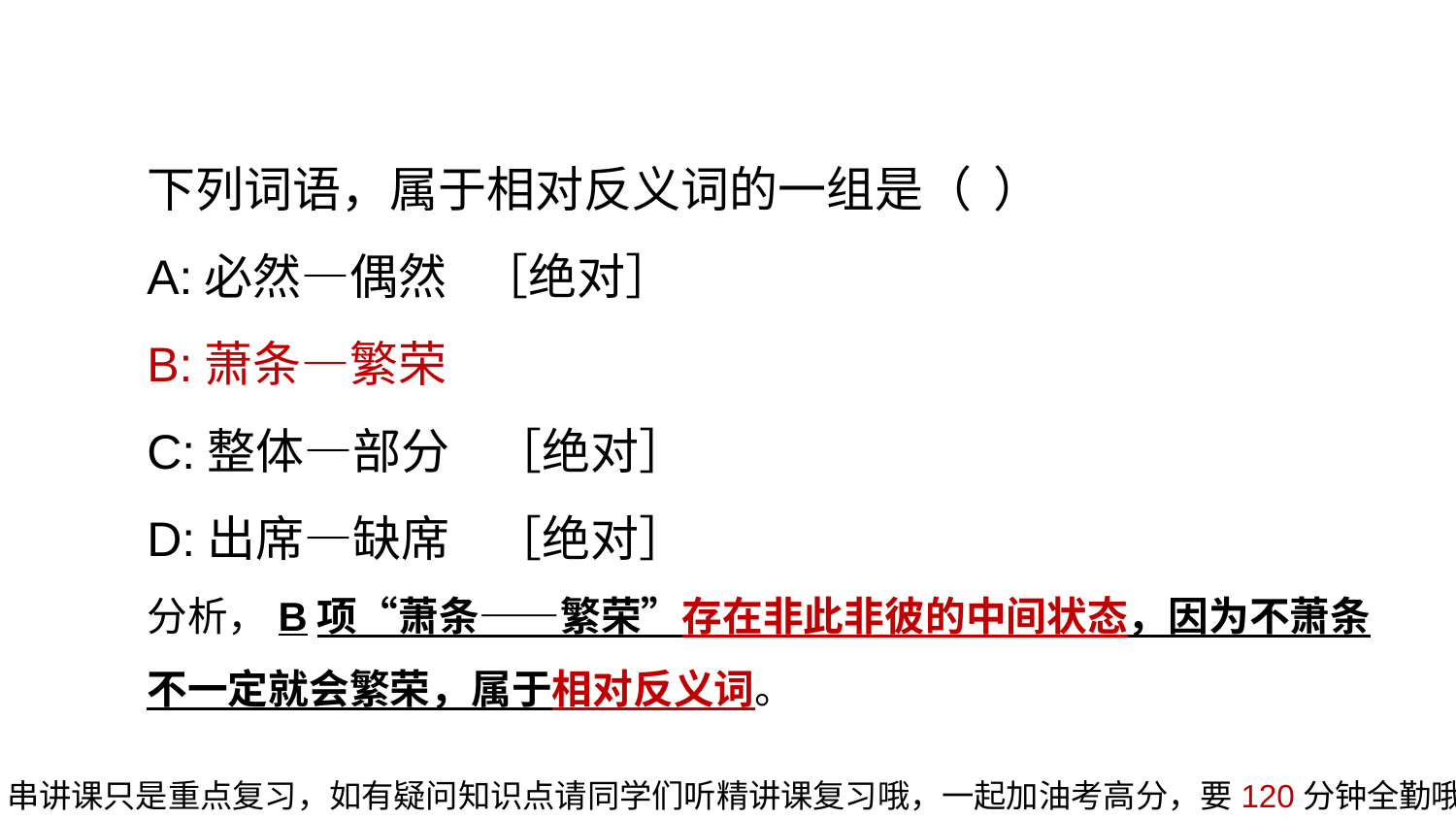

下列词语，属于相对反义词的一组是（  ）
A:必然—偶然   ［绝对］
B:萧条—繁荣
C:整体—部分    ［绝对］
D:出席—缺席    ［绝对］
分析，B项“萧条——繁荣”存在非此非彼的中间状态，因为不萧条不一定就会繁荣，属于相对反义词。